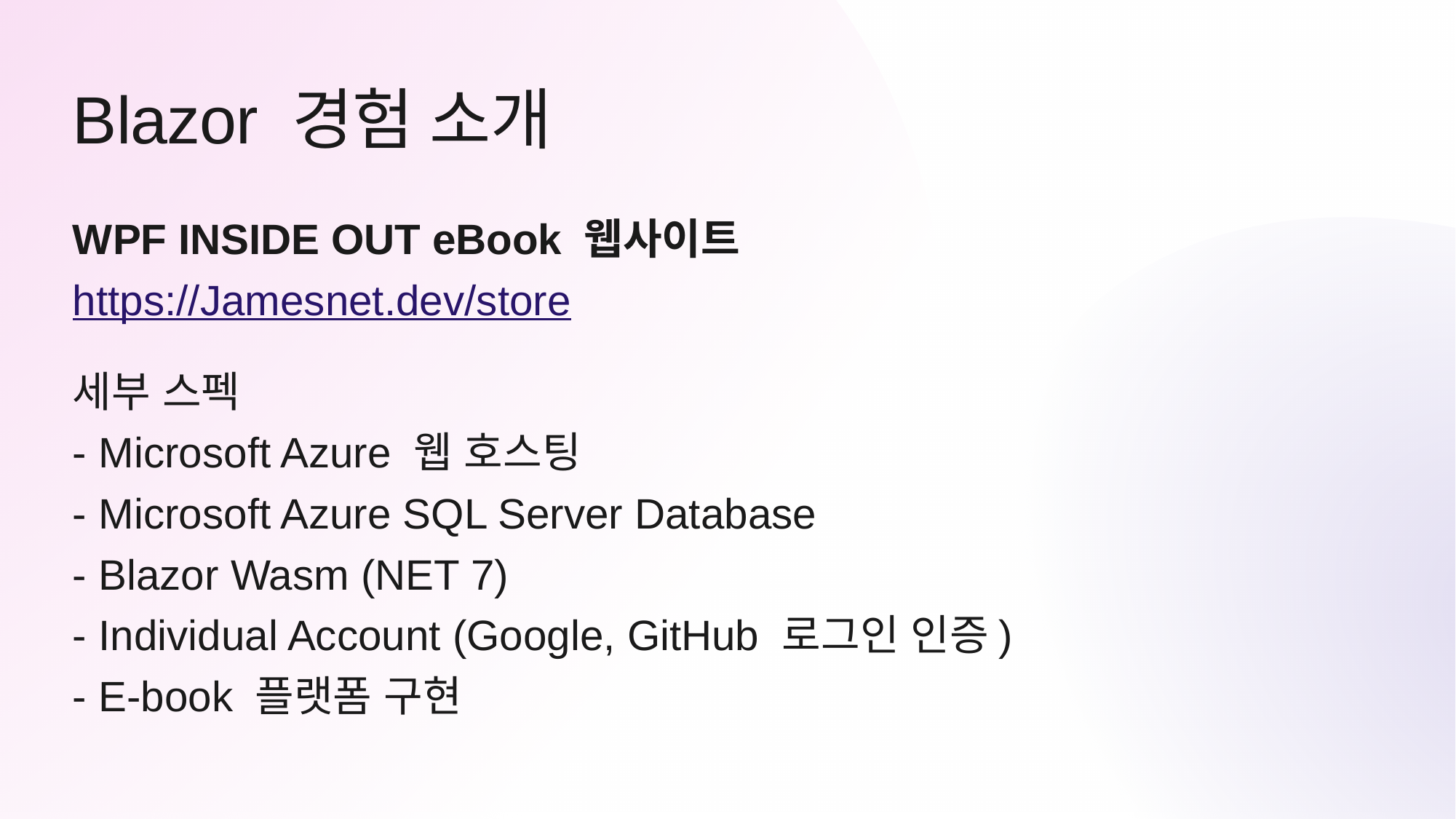

# Blazor 경험 소개
WPF INSIDE OUT eBook 웹사이트
https://Jamesnet.dev/store
세부 스펙
- Microsoft Azure 웹 호스팅
- Microsoft Azure SQL Server Database
- Blazor Wasm (NET 7)
- Individual Account (Google, GitHub 로그인 인증)
- E-book 플랫폼 구현